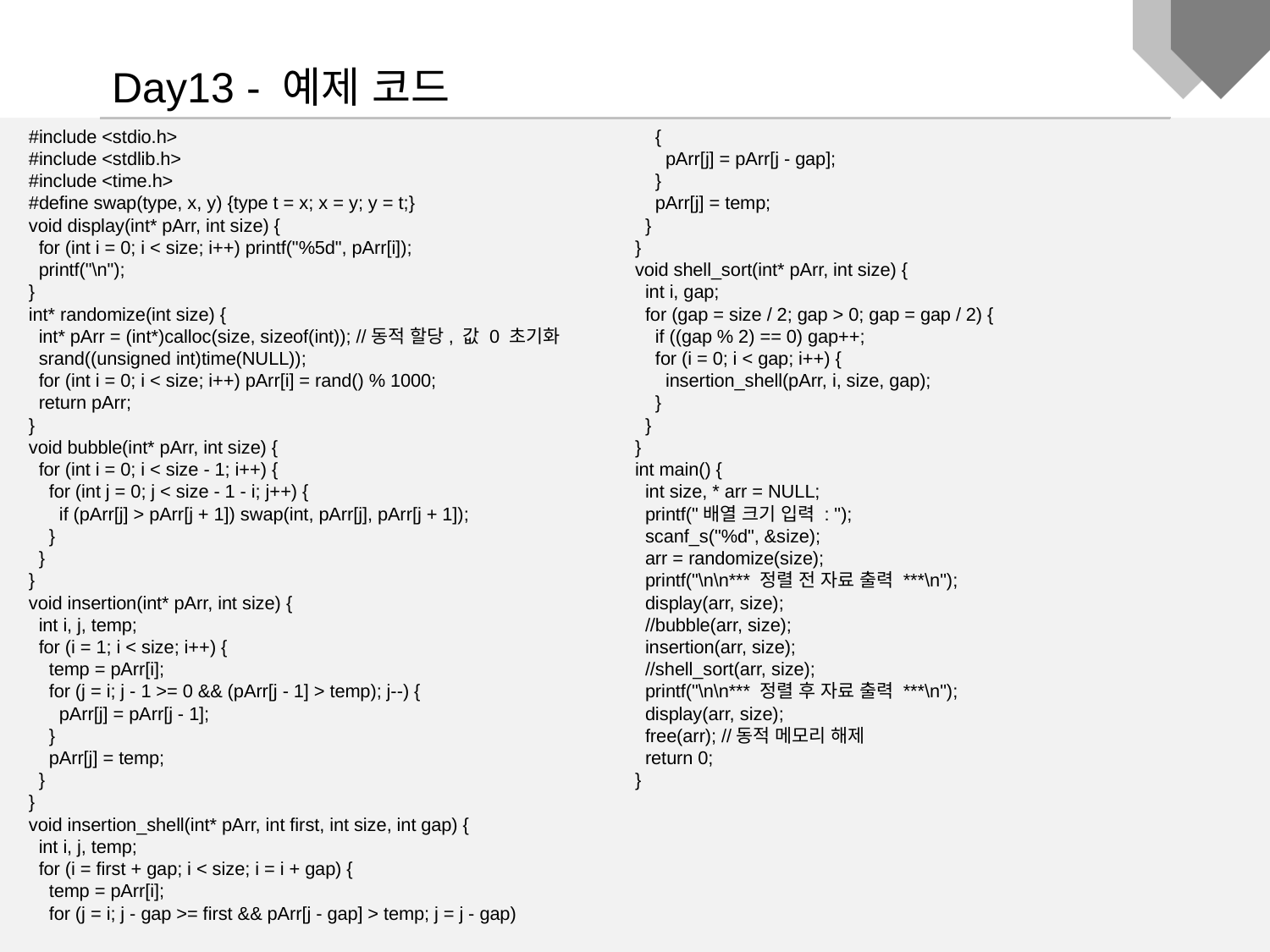

Day13 - 예제 코드
#include <stdio.h>
#include <stdlib.h>
#include <time.h>
#define swap(type, x, y) {type t = x; x = y; y = t;}
void display(int* pArr, int size) {
  for (int i = 0; i < size; i++) printf("%5d", pArr[i]);
  printf("\n");
}
int* randomize(int size) {
  int* pArr = (int*)calloc(size, sizeof(int)); //동적 할당, 값 0 초기화
  srand((unsigned int)time(NULL));
  for (int i = 0; i < size; i++) pArr[i] = rand() % 1000;
  return pArr;
}
void bubble(int* pArr, int size) {
  for (int i = 0; i < size - 1; i++) {
    for (int j = 0; j < size - 1 - i; j++) {
      if (pArr[j] > pArr[j + 1]) swap(int, pArr[j], pArr[j + 1]);
    }
  }
}
void insertion(int* pArr, int size) {
  int i, j, temp;
  for (i = 1; i < size; i++) {
    temp = pArr[i];
    for (j = i; j - 1 >= 0 && (pArr[j - 1] > temp); j--) {
      pArr[j] = pArr[j - 1];
    }
    pArr[j] = temp;
  }
}
void insertion_shell(int* pArr, int first, int size, int gap) {
  int i, j, temp;
  for (i = first + gap; i < size; i = i + gap) {
    temp = pArr[i];
    for (j = i; j - gap >= first && pArr[j - gap] > temp; j = j - gap)
    {
      pArr[j] = pArr[j - gap];
    }
    pArr[j] = temp;
  }
}
void shell_sort(int* pArr, int size) {
  int i, gap;
  for (gap = size / 2; gap > 0; gap = gap / 2) {
    if ((gap % 2) == 0) gap++;
    for (i = 0; i < gap; i++) {
      insertion_shell(pArr, i, size, gap);
    }
  }
}
int main() {
  int size, * arr = NULL;
  printf("배열 크기 입력 : ");
  scanf_s("%d", &size);
  arr = randomize(size);
  printf("\n\n*** 정렬 전 자료 출력 ***\n");
  display(arr, size);
  //bubble(arr, size);
  insertion(arr, size);
  //shell_sort(arr, size);
  printf("\n\n*** 정렬 후 자료 출력 ***\n");
  display(arr, size);
  free(arr); //동적 메모리 해제
  return 0;
}